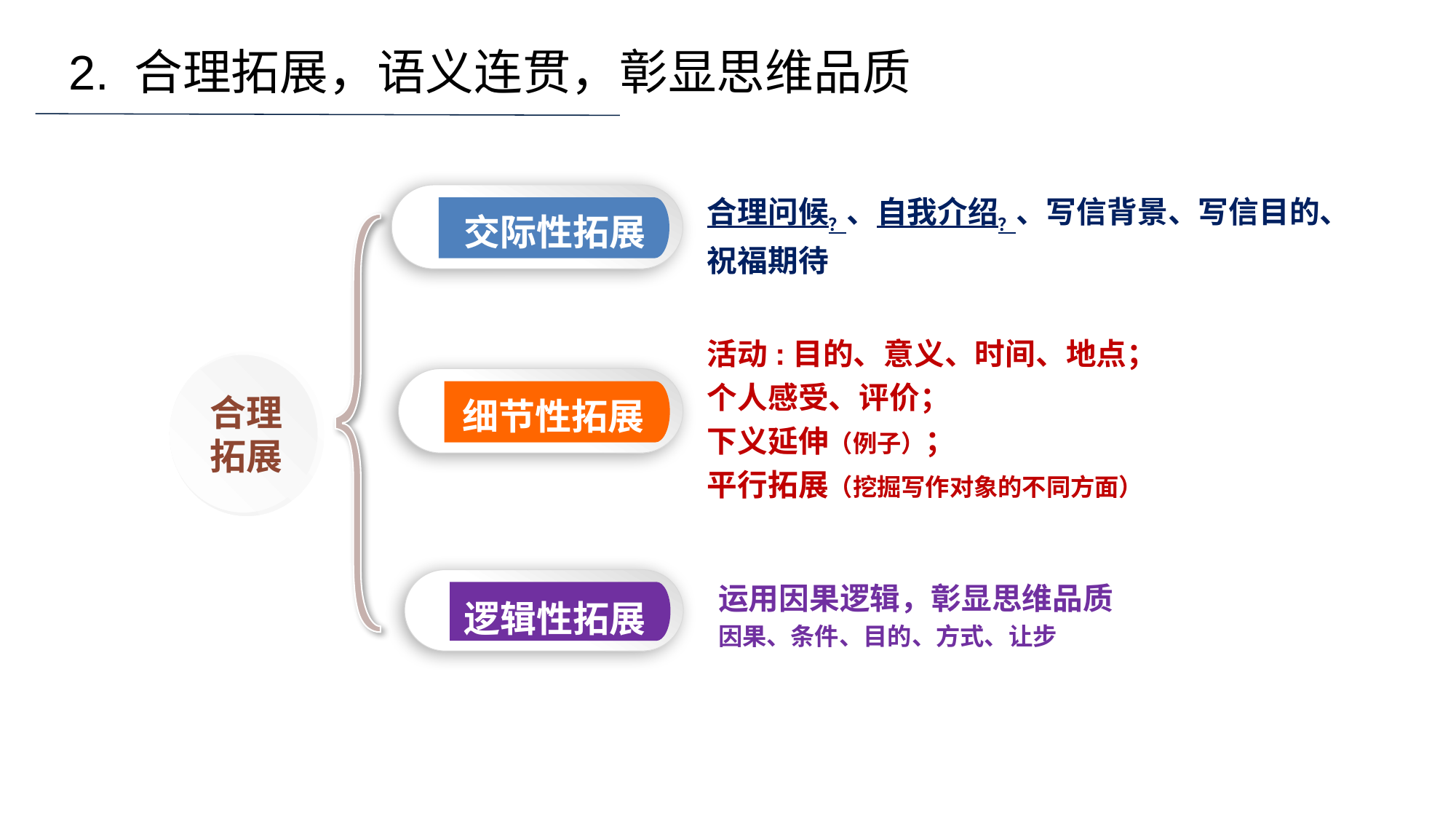

2. 合理拓展，语义连贯，彰显思维品质
合理问候？、自我介绍？、写信背景、写信目的、祝福期待

交际性拓展

活动:目的、意义、时间、地点；
个人感受、评价；
下义延伸（例子）；
平行拓展（挖掘写作对象的不同方面）

合理
拓展

细节性拓展
运用因果逻辑，彰显思维品质
因果、条件、目的、方式、让步

逻辑性拓展